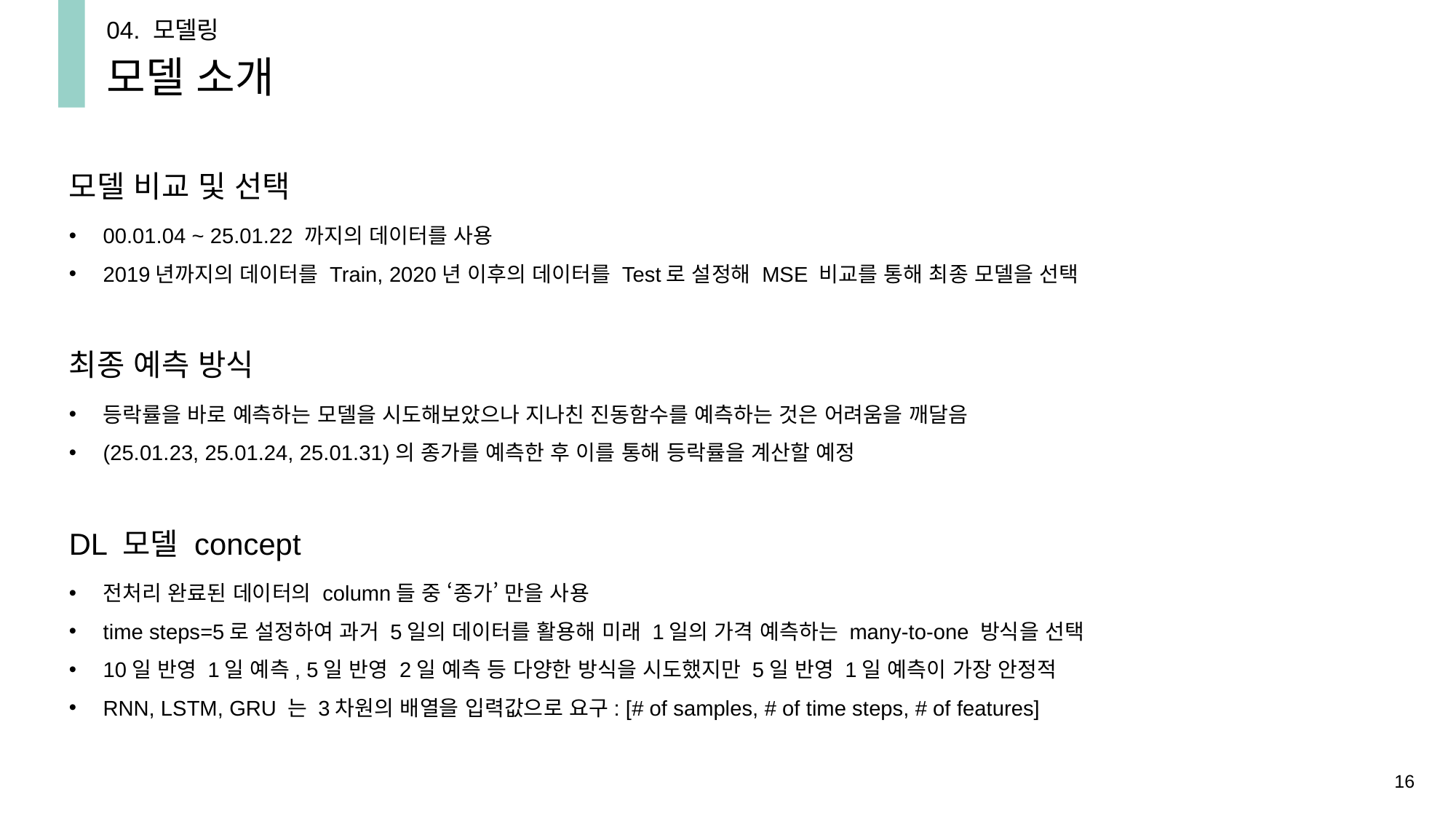

04. 모델링
모델 소개
모델 비교 및 선택
00.01.04 ~ 25.01.22 까지의 데이터를 사용
2019년까지의 데이터를 Train, 2020년 이후의 데이터를 Test로 설정해 MSE 비교를 통해 최종 모델을 선택
최종 예측 방식
등락률을 바로 예측하는 모델을 시도해보았으나 지나친 진동함수를 예측하는 것은 어려움을 깨달음
(25.01.23, 25.01.24, 25.01.31)의 종가를 예측한 후 이를 통해 등락률을 계산할 예정
DL 모델 concept
전처리 완료된 데이터의 column들 중 ‘종가’ 만을 사용
time steps=5로 설정하여 과거 5일의 데이터를 활용해 미래 1일의 가격 예측하는 many-to-one 방식을 선택
10일 반영 1일 예측, 5일 반영 2일 예측 등 다양한 방식을 시도했지만 5일 반영 1일 예측이 가장 안정적
RNN, LSTM, GRU 는 3차원의 배열을 입력값으로 요구: [# of samples, # of time steps, # of features]
16